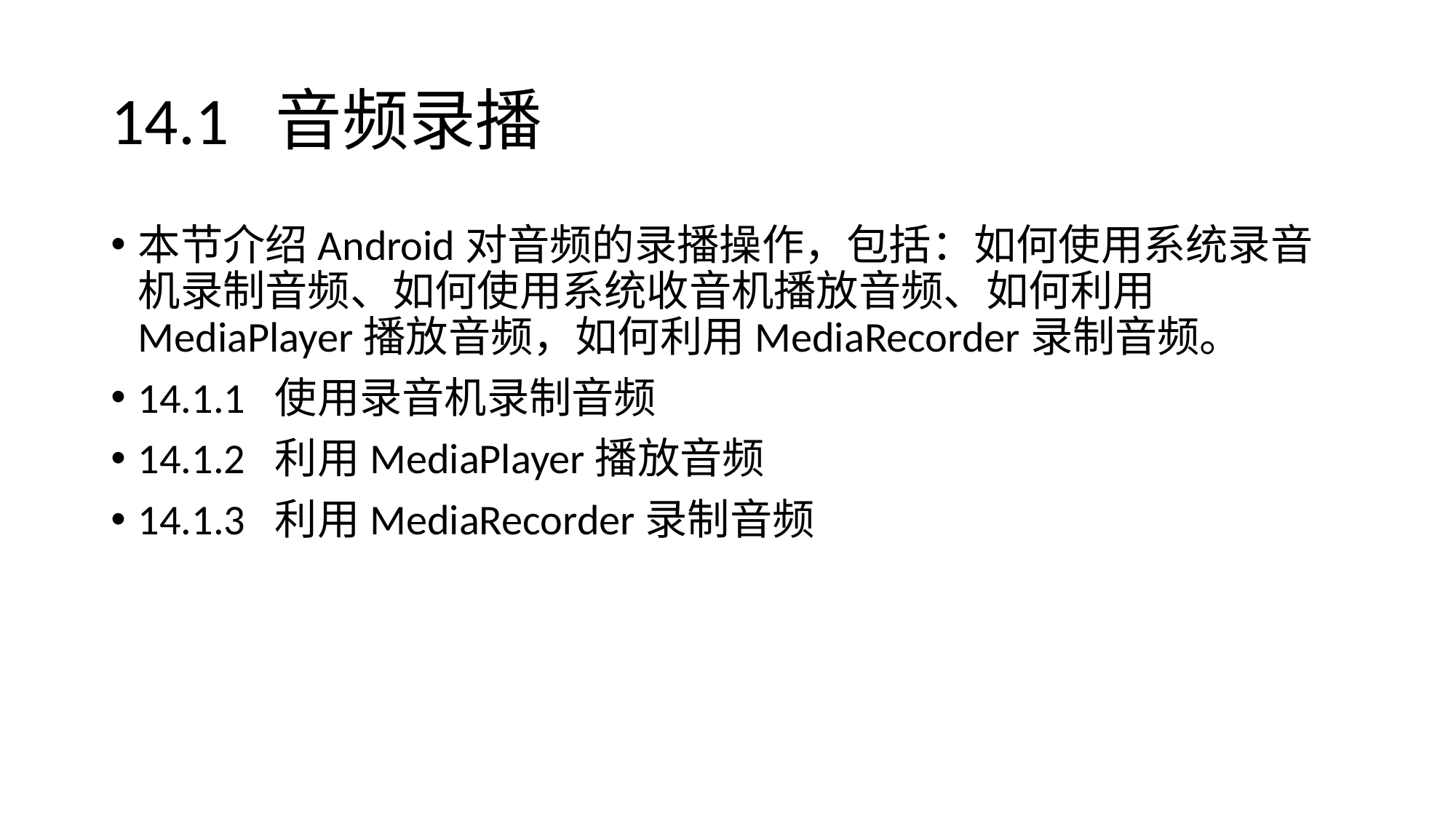

# 14.1  音频录播
本节介绍Android对音频的录播操作，包括：如何使用系统录音机录制音频、如何使用系统收音机播放音频、如何利用MediaPlayer播放音频，如何利用MediaRecorder录制音频。
14.1.1  使用录音机录制音频
14.1.2  利用MediaPlayer播放音频
14.1.3  利用MediaRecorder录制音频